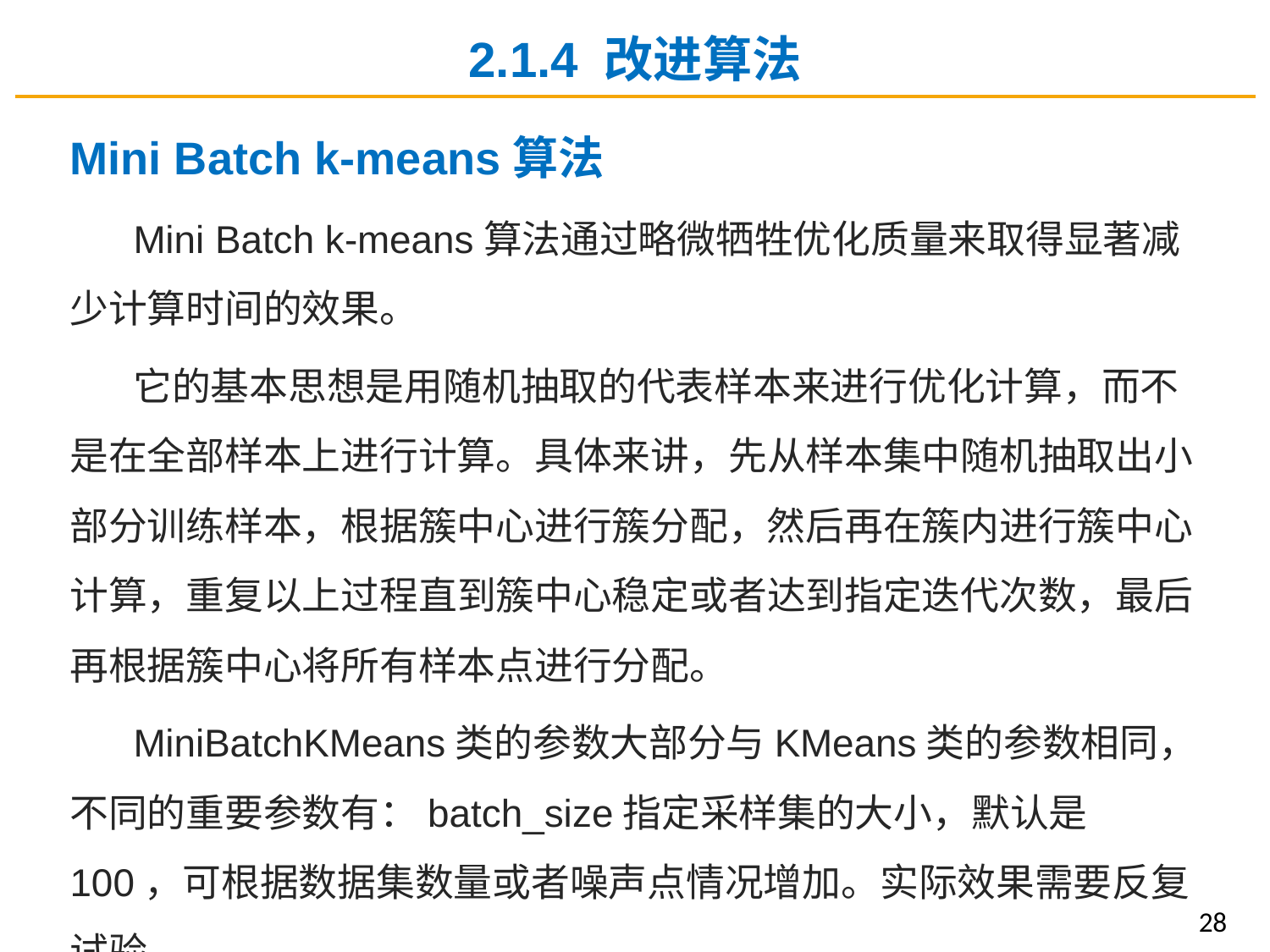

2.1.4 改进算法
Mini Batch k-means算法
Mini Batch k-means算法通过略微牺牲优化质量来取得显著减少计算时间的效果。
它的基本思想是用随机抽取的代表样本来进行优化计算，而不是在全部样本上进行计算。具体来讲，先从样本集中随机抽取出小部分训练样本，根据簇中心进行簇分配，然后再在簇内进行簇中心计算，重复以上过程直到簇中心稳定或者达到指定迭代次数，最后再根据簇中心将所有样本点进行分配。
MiniBatchKMeans类的参数大部分与KMeans类的参数相同，不同的重要参数有：batch_size指定采样集的大小，默认是100，可根据数据集数量或者噪声点情况增加。实际效果需要反复试验。

28